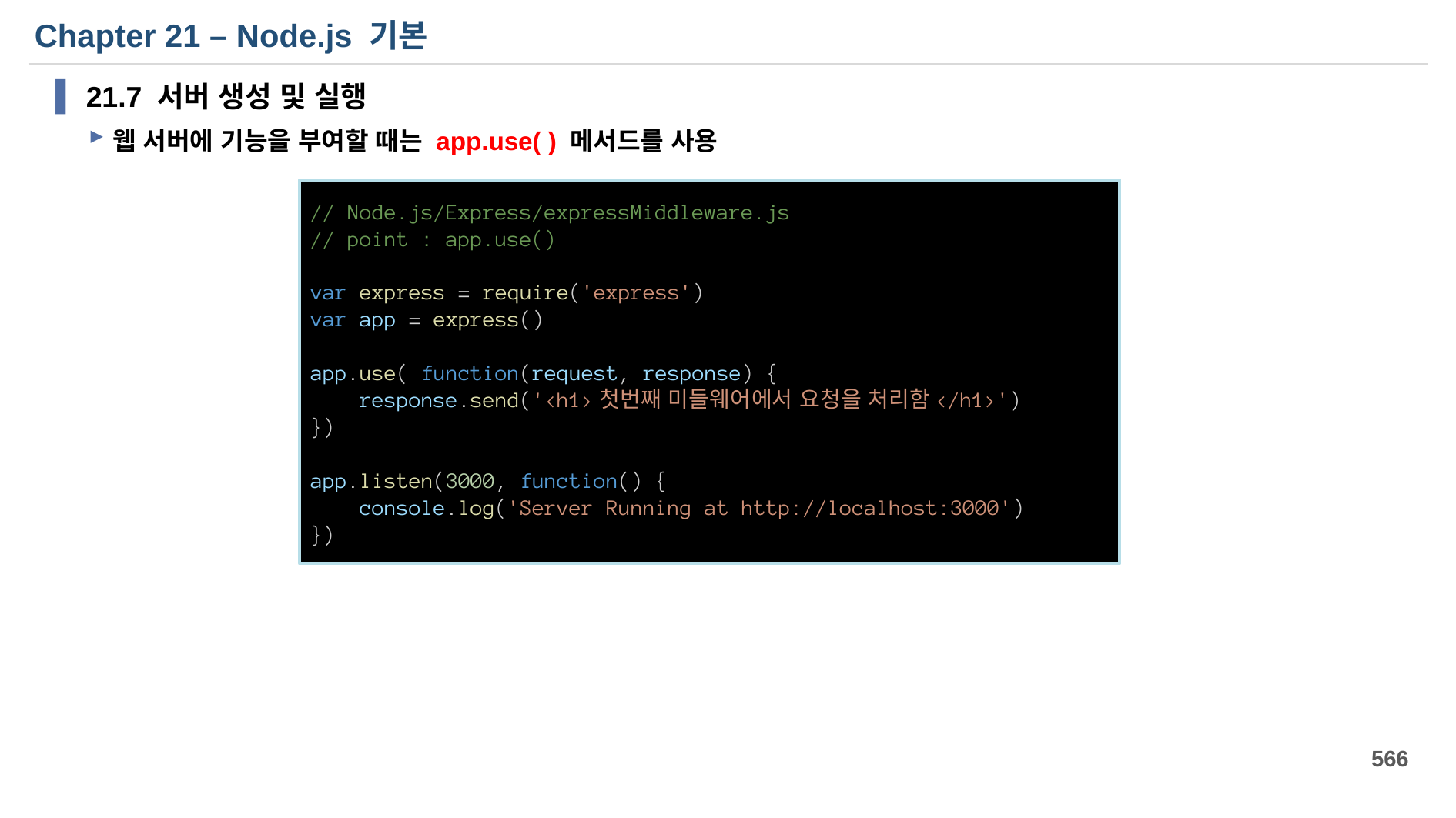

# Chapter 21 – Node.js 기본
21.7 서버 생성 및 실행
웹 서버에 기능을 부여할 때는 app.use( ) 메서드를 사용

// Node.js/Express/expressMiddleware.js
// point : app.use()
var express = require('express')
var app = express()
app.use( function(request, response) {
    response.send('<h1>첫번째 미들웨어에서 요청을 처리함</h1>')
})
app.listen(3000, function() {
    console.log('Server Running at http://localhost:3000')
})
566